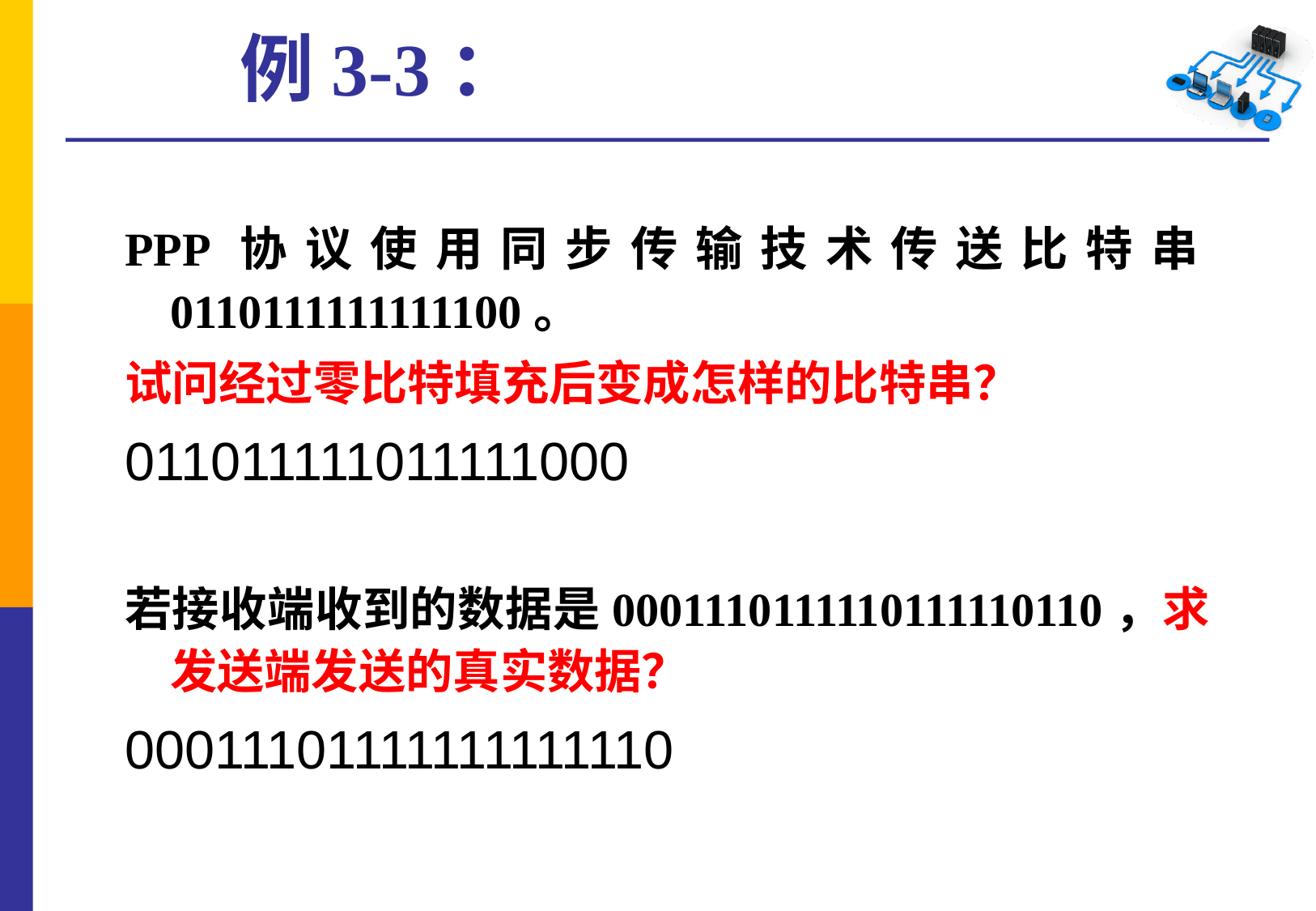

# 例3-3：
PPP协议使用同步传输技术传送比特串0110111111111100。
试问经过零比特填充后变成怎样的比特串？
011011111011111000

若接收端收到的数据是0001110111110111110110，求发送端发送的真实数据？
00011101111111111110